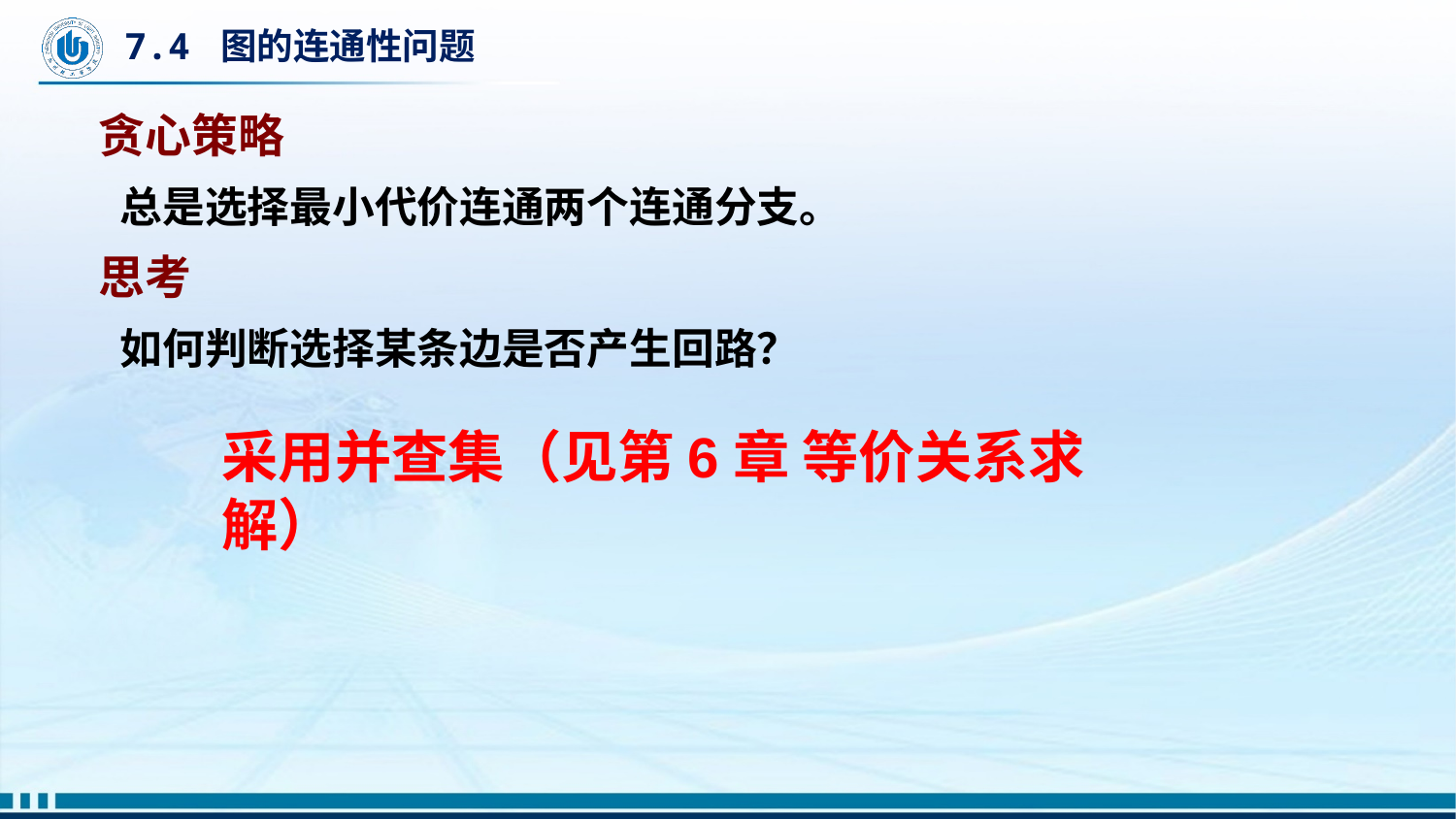

# 7.4 图的连通性问题
贪心策略
总是选择最小代价连通两个连通分支。
思考
如何判断选择某条边是否产生回路？
采用并查集（见第6章 等价关系求解）